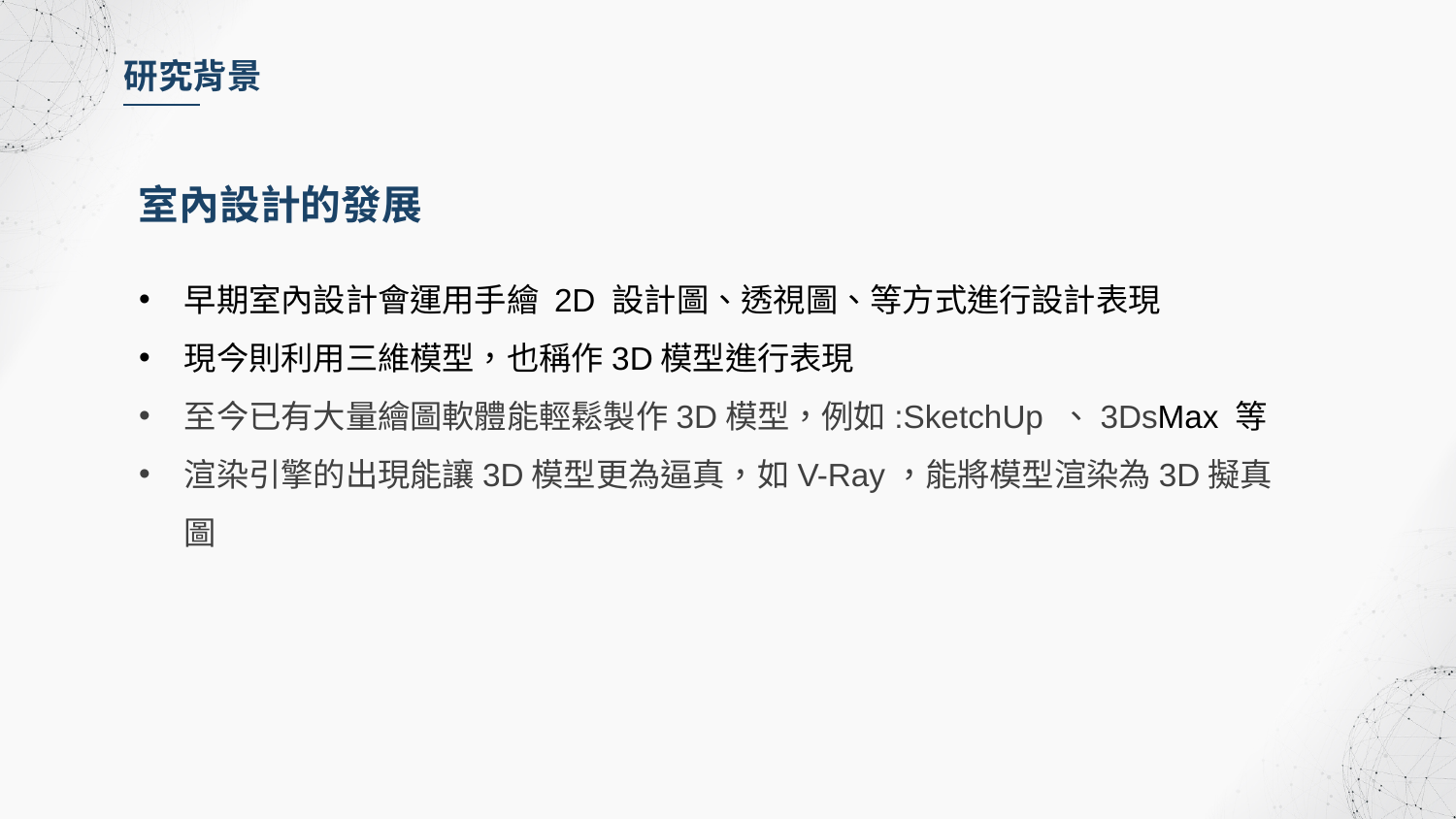

研究背景
室內設計的發展
早期室內設計會運用手繪 2D 設計圖、透視圖、等方式進行設計表現
現今則利用三維模型，也稱作3D模型進行表現
至今已有大量繪圖軟體能輕鬆製作3D模型，例如:SketchUp 、3DsMax 等
渲染引擎的出現能讓3D模型更為逼真，如V-Ray，能將模型渲染為3D擬真圖